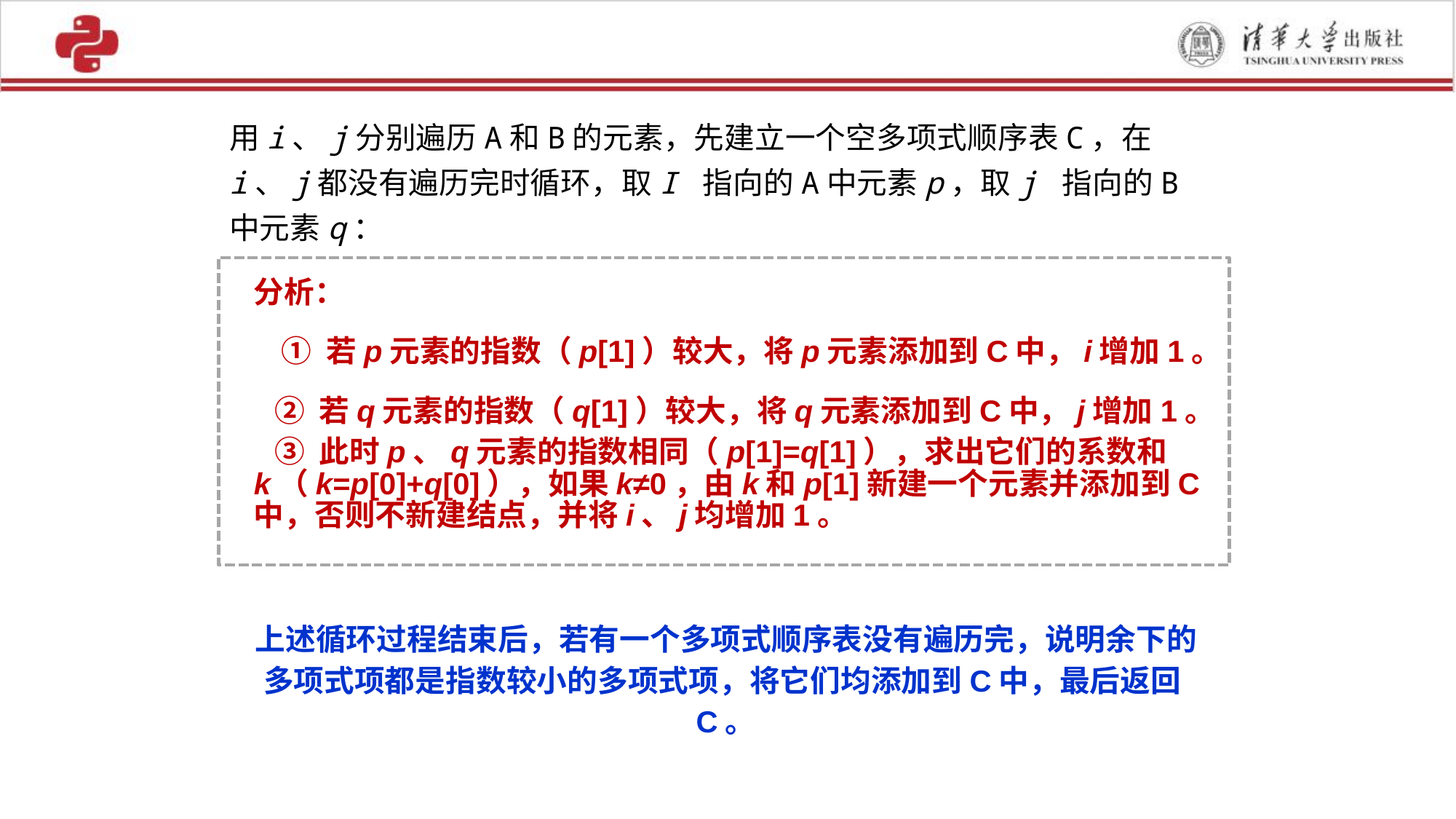

用i、j分别遍历A和B的元素，先建立一个空多项式顺序表C，在i、j都没有遍历完时循环，取I 指向的A中元素p，取j 指向的B中元素q：

分析：
    ① 若p元素的指数（p[1]）较大，将p元素添加到C中，i增加1。
   ② 若q元素的指数（q[1]）较大，将q元素添加到C中，j增加1。
   ③ 此时p、q元素的指数相同（p[1]=q[1]），求出它们的系数和k（k=p[0]+q[0]），如果k≠0，由k和p[1]新建一个元素并添加到C中，否则不新建结点，并将i、j均增加1。

上述循环过程结束后，若有一个多项式顺序表没有遍历完，说明余下的多项式项都是指数较小的多项式项，将它们均添加到C中，最后返回C。